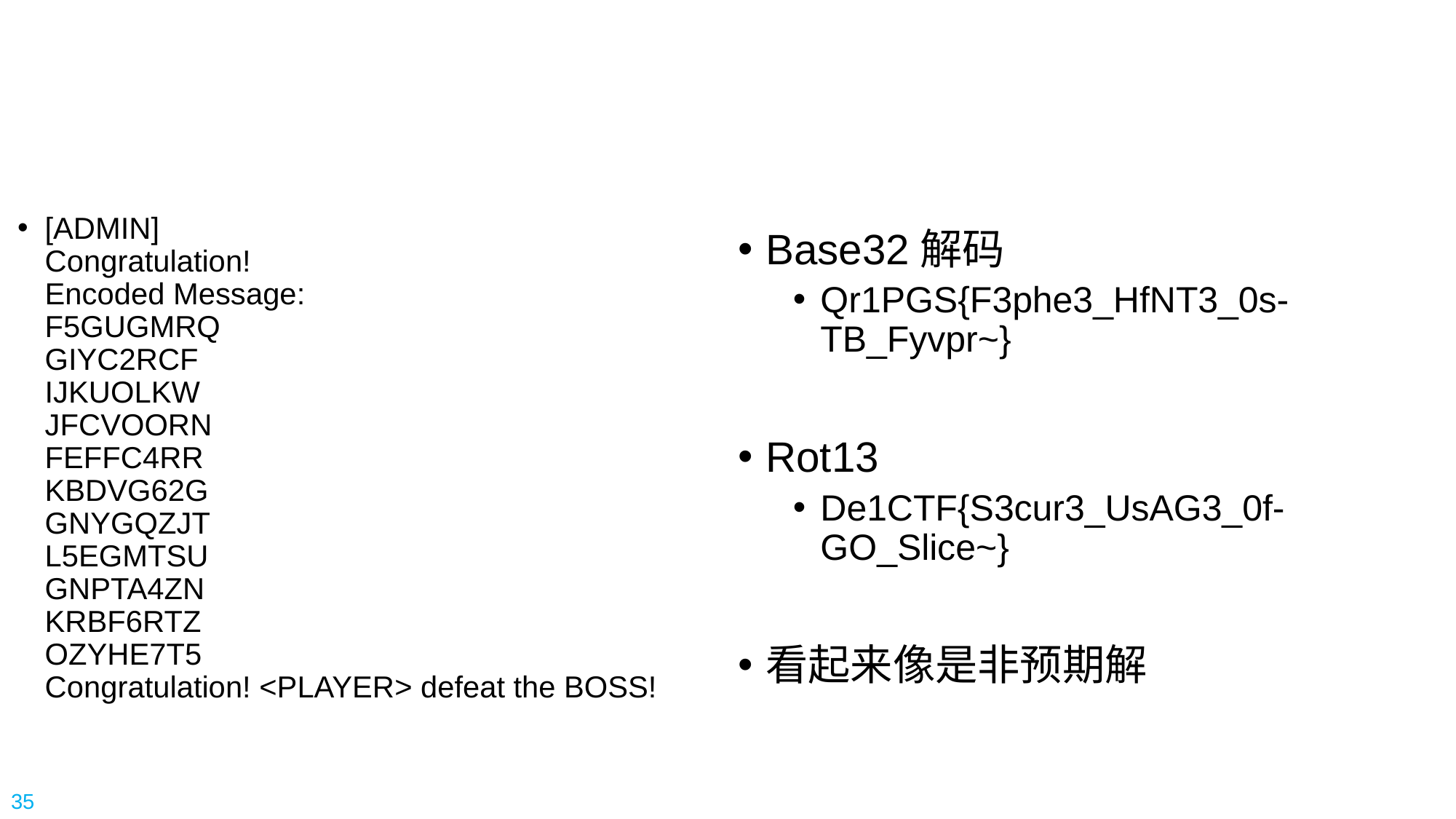

#
Base32解码
Qr1PGS{F3phe3_HfNT3_0s-TB_Fyvpr~}

Rot13
De1CTF{S3cur3_UsAG3_0f-GO_Slice~}

看起来像是非预期解
[ADMIN]
Congratulation!
Encoded Message:
F5GUGMRQ
GIYC2RCF
IJKUOLKW
JFCVOORN
FEFFC4RR
KBDVG62G
GNYGQZJT
L5EGMTSU
GNPTA4ZN
KRBF6RTZ
OZYHE7T5
Congratulation! <PLAYER> defeat the BOSS!
35